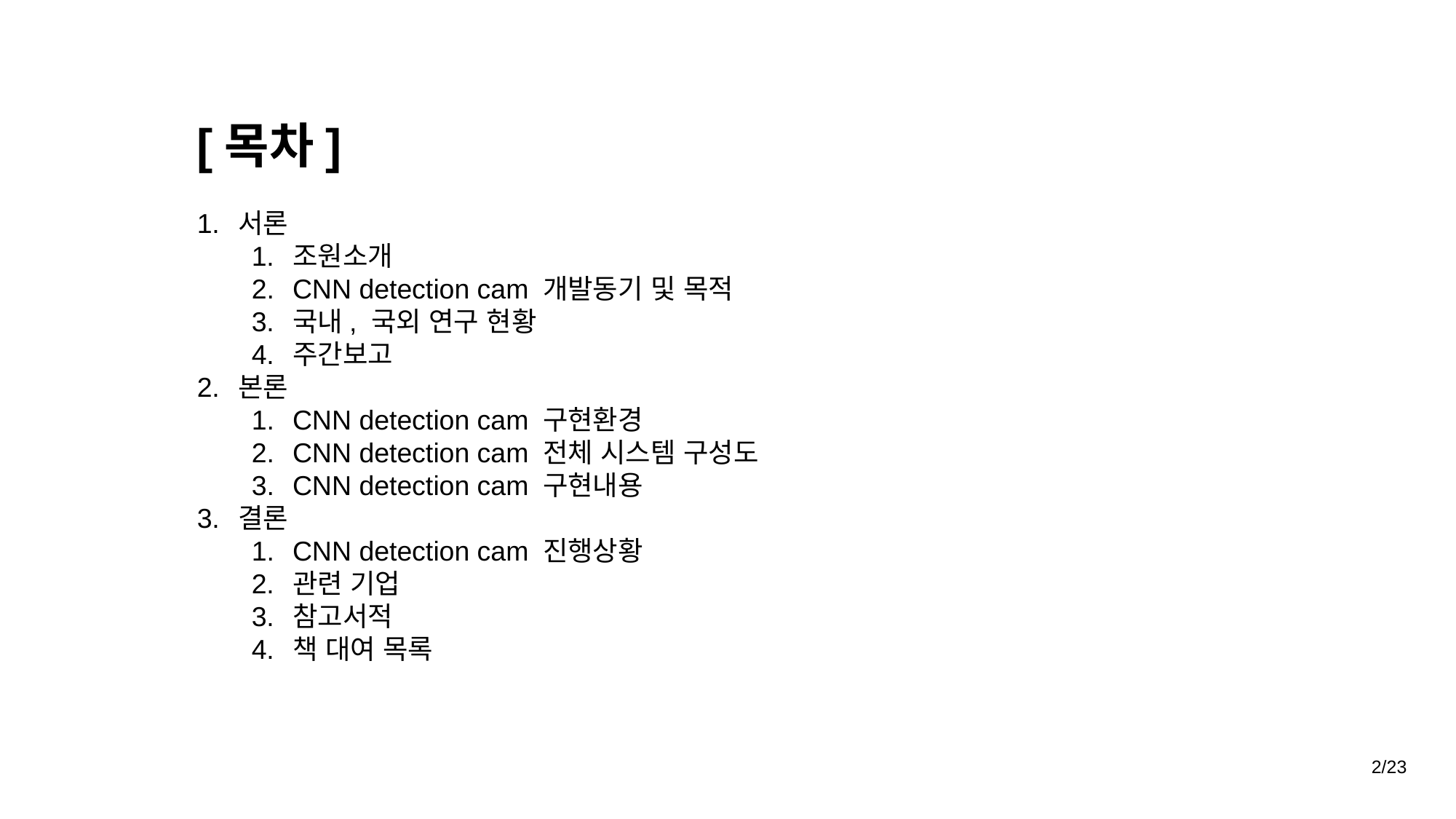

[목차]

서론
조원소개
CNN detection cam 개발동기 및 목적
국내, 국외 연구 현황
주간보고
본론
CNN detection cam 구현환경
CNN detection cam 전체 시스템 구성도
CNN detection cam 구현내용
결론
CNN detection cam 진행상황
관련 기업
참고서적
책 대여 목록
2/23